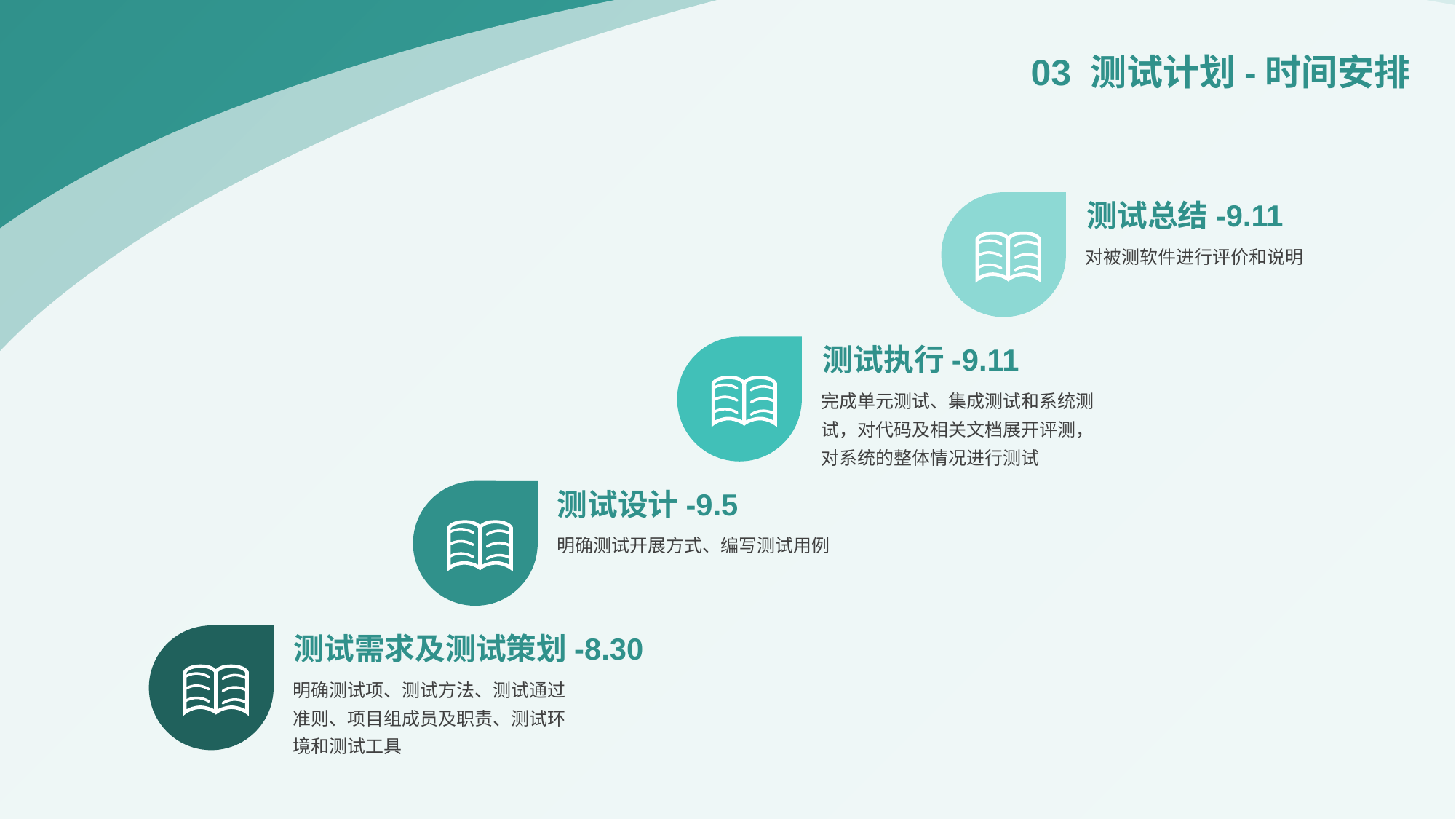

03 测试计划-时间安排
测试总结-9.11

对被测软件进行评价和说明
测试执行-9.11

完成单元测试、集成测试和系统测试，对代码及相关文档展开评测，对系统的整体情况进行测试
测试设计-9.5

明确测试开展方式、编写测试用例
测试需求及测试策划-8.30

明确测试项、测试方法、测试通过准则、项目组成员及职责、测试环境和测试工具